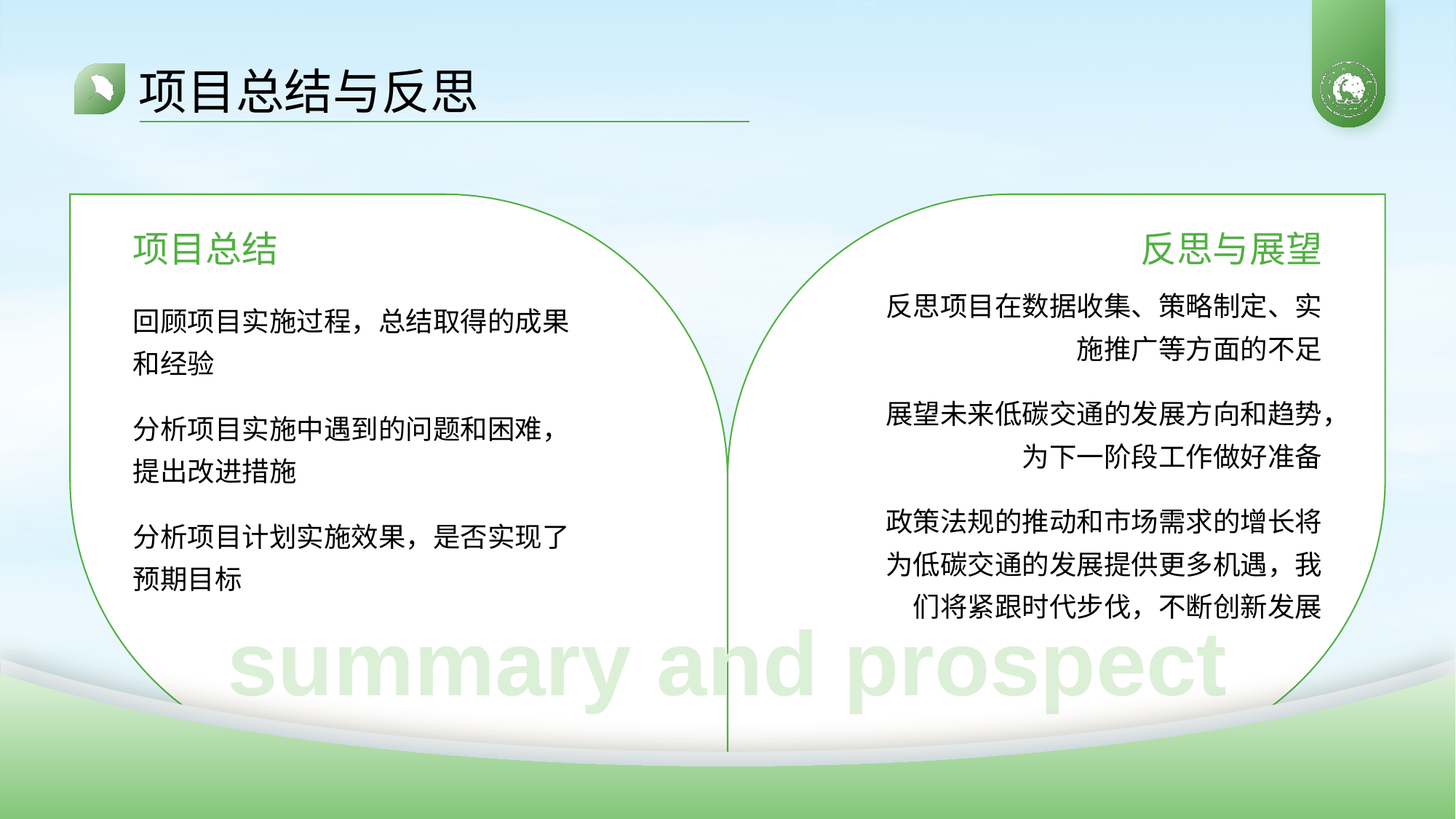

# 项目总结与反思

项目总结
反思与展望
反思项目在数据收集、策略制定、实施推广等方面的不足
展望未来低碳交通的发展方向和趋势，为下一阶段工作做好准备
政策法规的推动和市场需求的增长将为低碳交通的发展提供更多机遇，我们将紧跟时代步伐，不断创新发展
回顾项目实施过程，总结取得的成果和经验
分析项目实施中遇到的问题和困难，提出改进措施
分析项目计划实施效果，是否实现了预期目标

summary and prospect